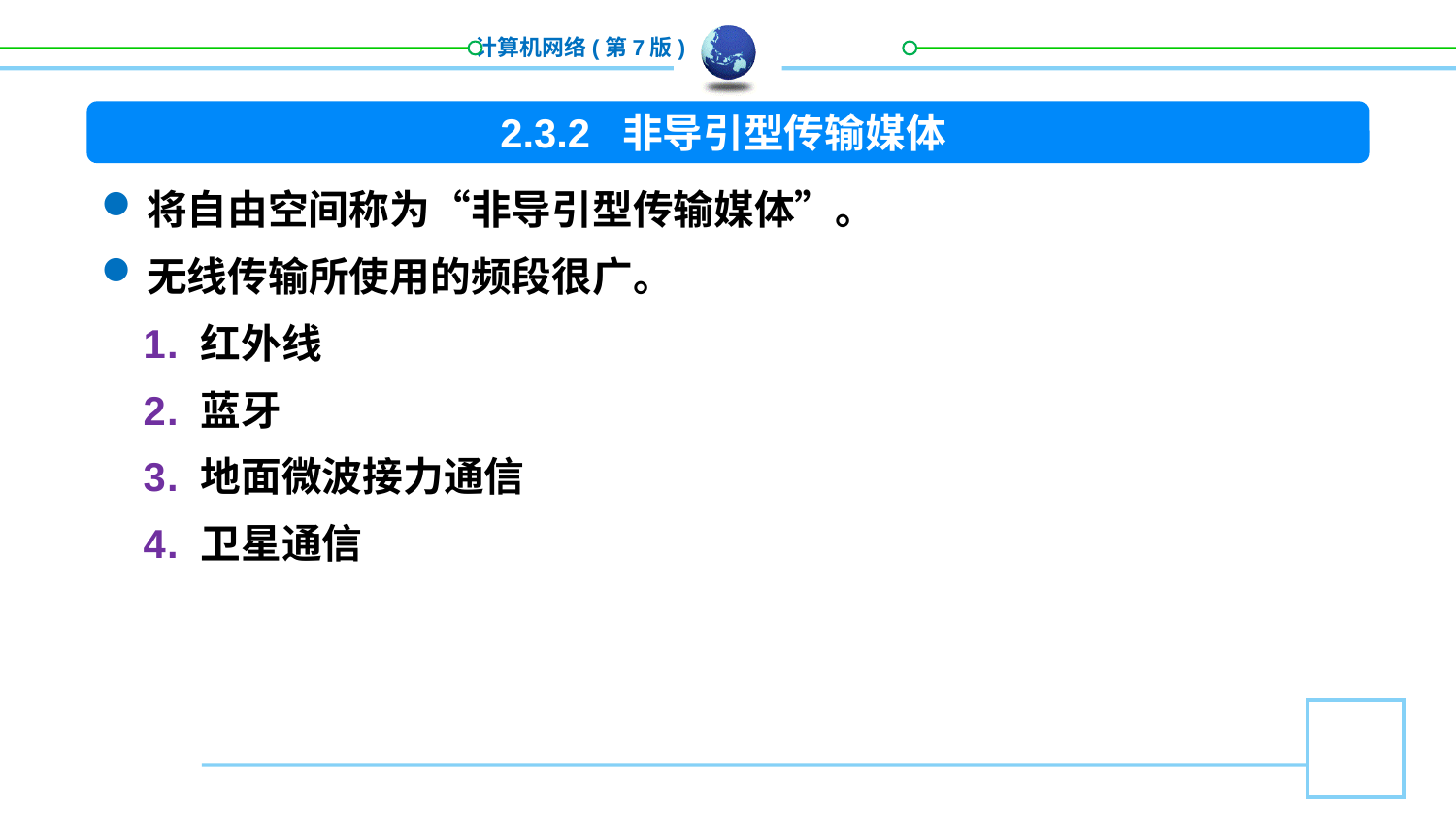

2.3.2  非导引型传输媒体

将自由空间称为“非导引型传输媒体”。
无线传输所使用的频段很广。
红外线
蓝牙
地面微波接力通信
卫星通信